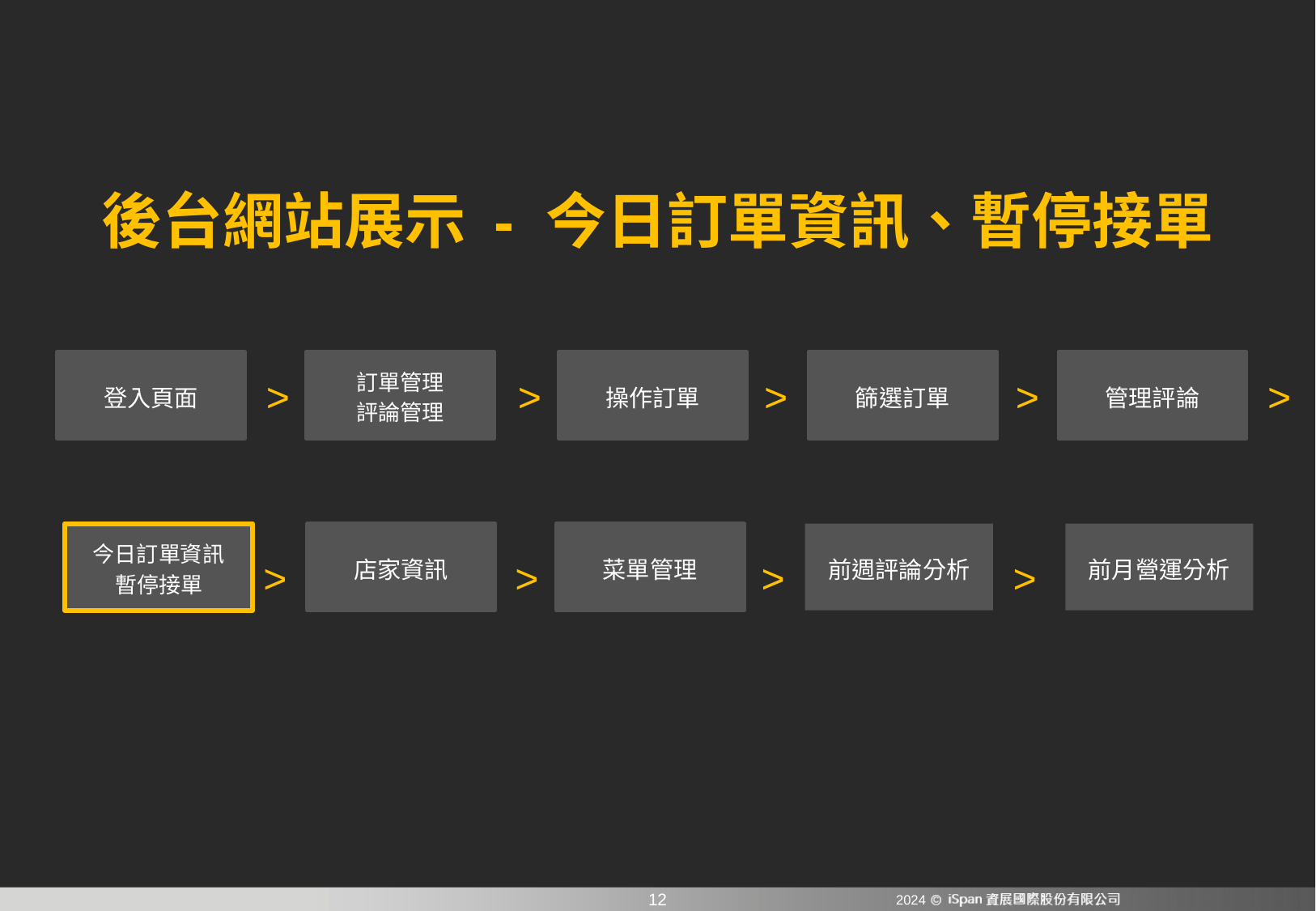

# 後台網站展示 - 今日訂單資訊、暫停接單
登入頁面
>
訂單管理
評論管理
>
操作訂單
>
篩選訂單
>
管理評論
>
店家資訊
今日訂單資訊
暫停接單
菜單管理
前週評論分析
前月營運分析
>
>
>
>
2024